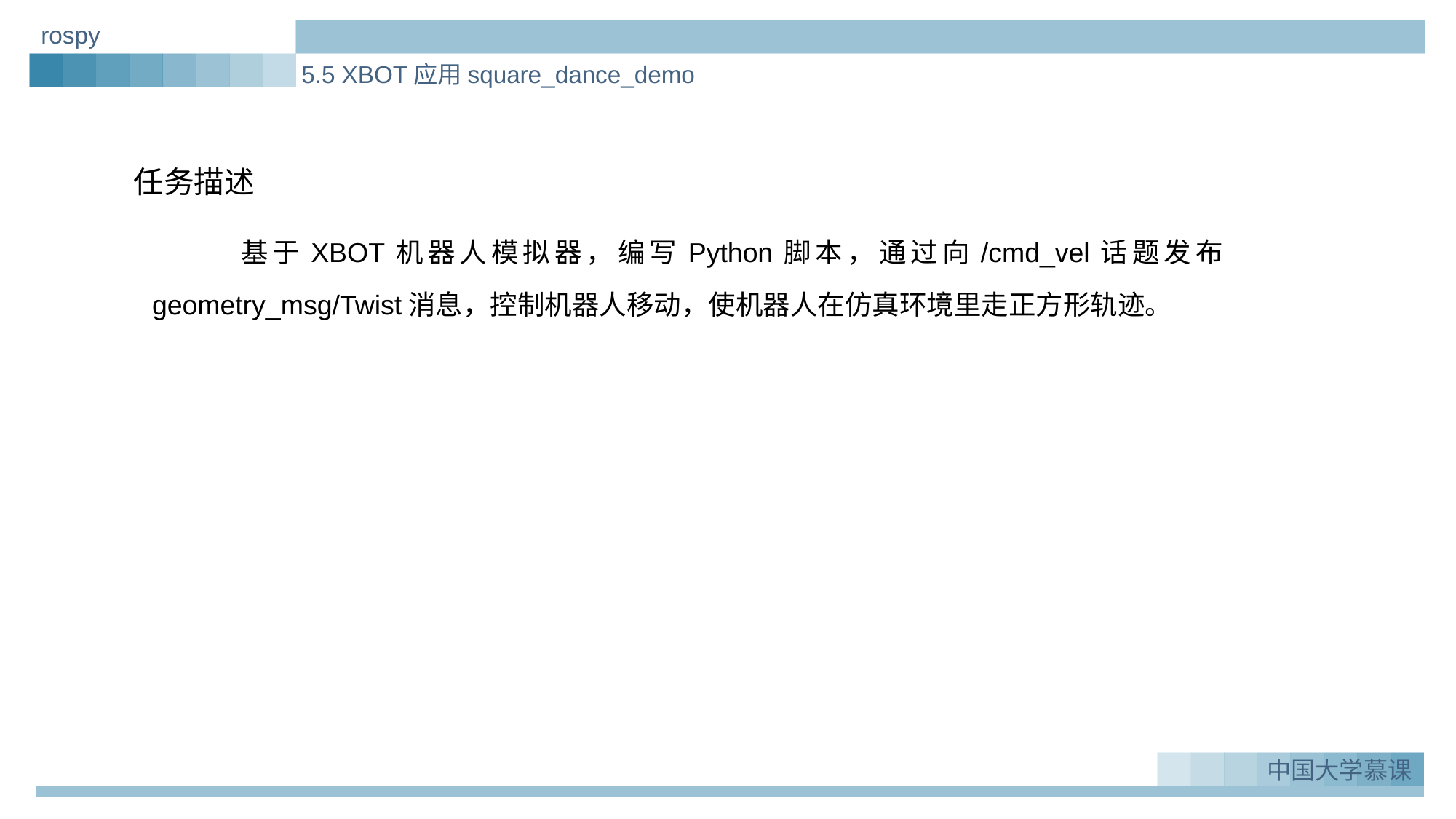

rospy
5.5 XBOT应用square_dance_demo
任务描述
       基于XBOT机器人模拟器，编写Python脚本，通过向/cmd_vel话题发布geometry_msg/Twist消息，控制机器人移动，使机器人在仿真环境里走正方形轨迹。

中国大学慕课